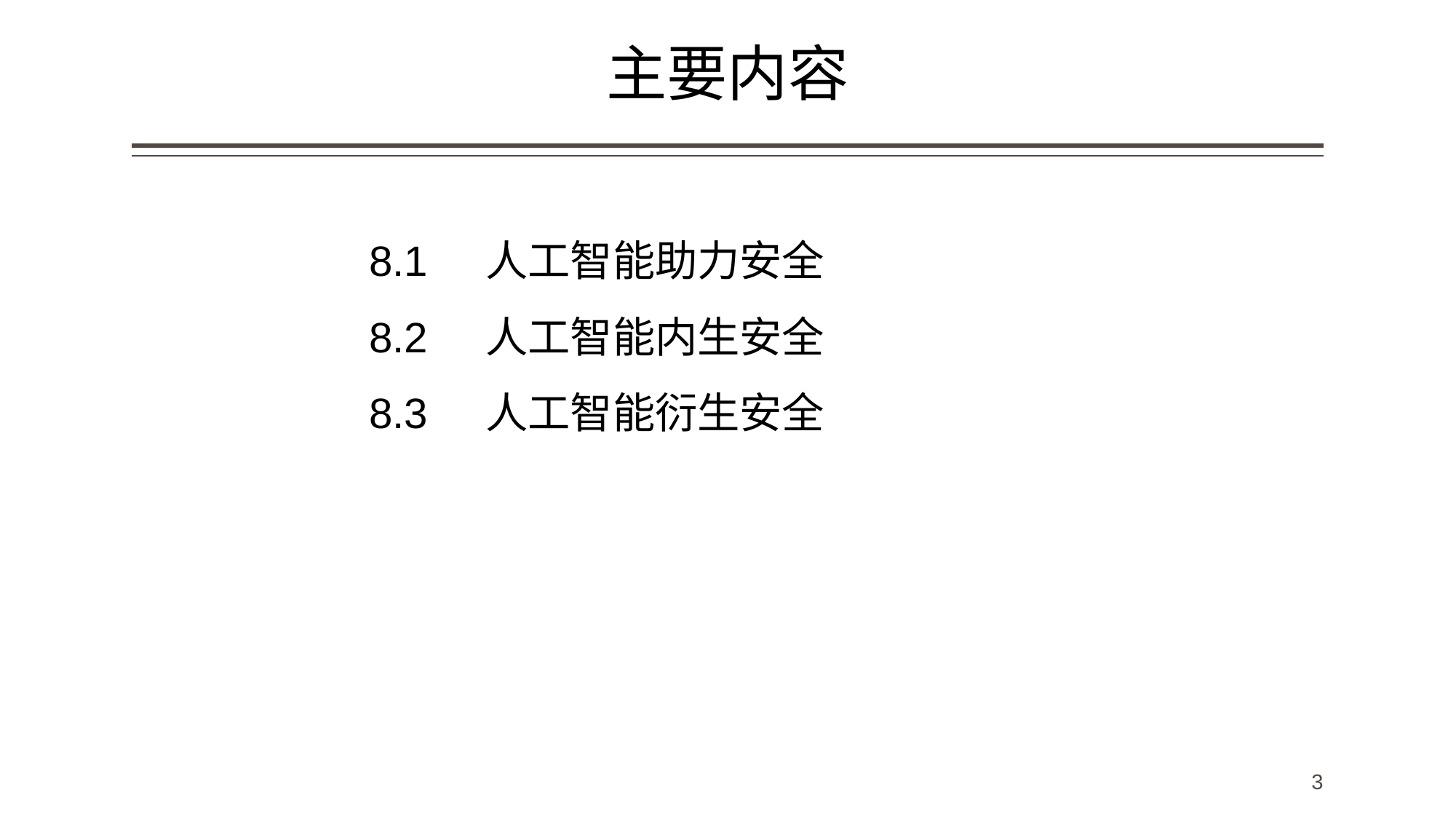

# 主要内容
8.1    人工智能助力安全
8.2    人工智能内生安全
8.3    人工智能衍生安全
3